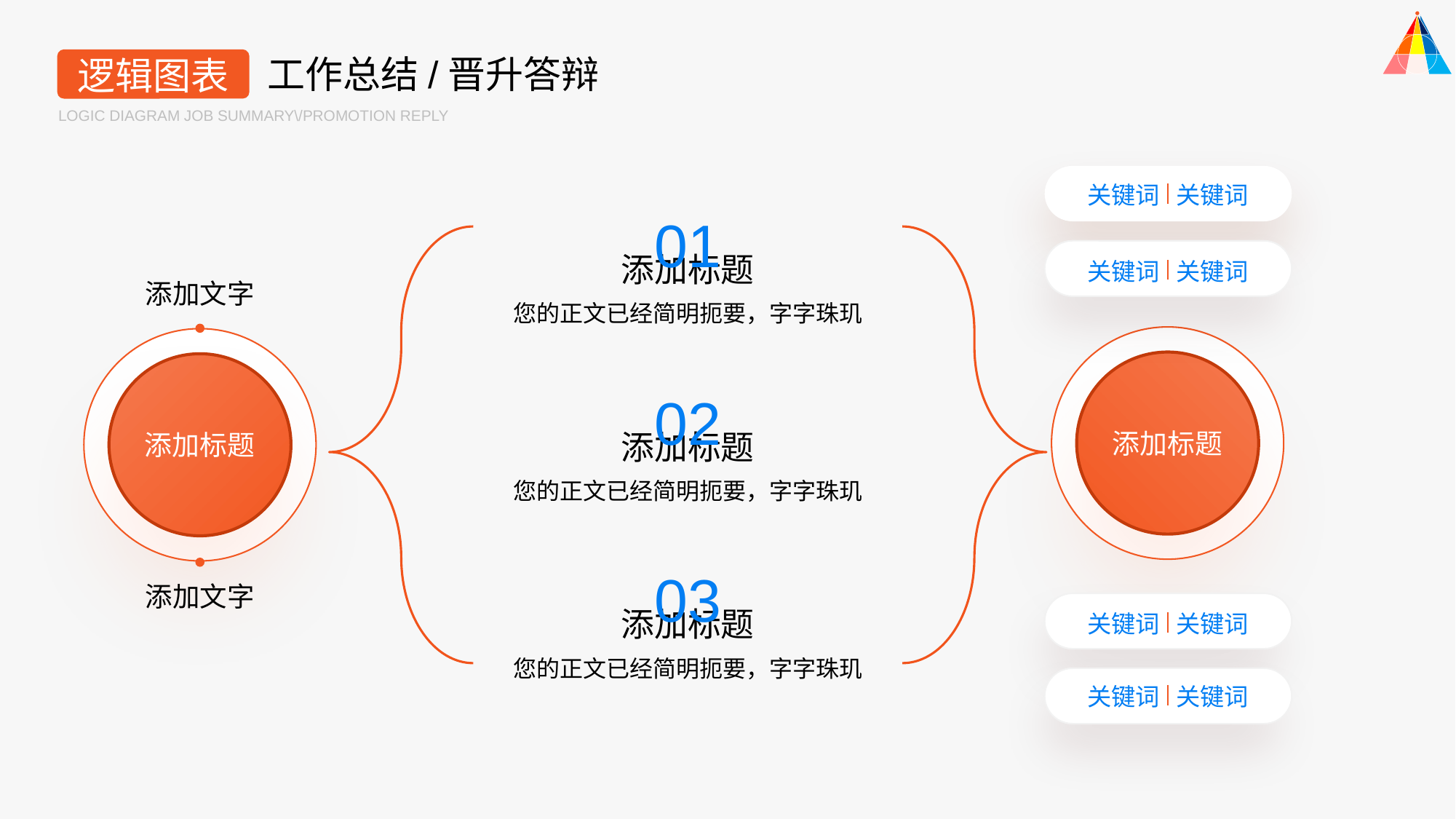

工作总结/晋升答辩

逻辑图表
LOGIC DIAGRAM JOB SUMMARY\/PROMOTION REPLY

关键词
关键词
01

添加标题
关键词
关键词
添加文字
您的正文已经简明扼要，字字珠玑

02
添加标题
添加标题
添加标题
您的正文已经简明扼要，字字珠玑
03

添加文字

添加标题
关键词
关键词
您的正文已经简明扼要，字字珠玑

关键词
关键词